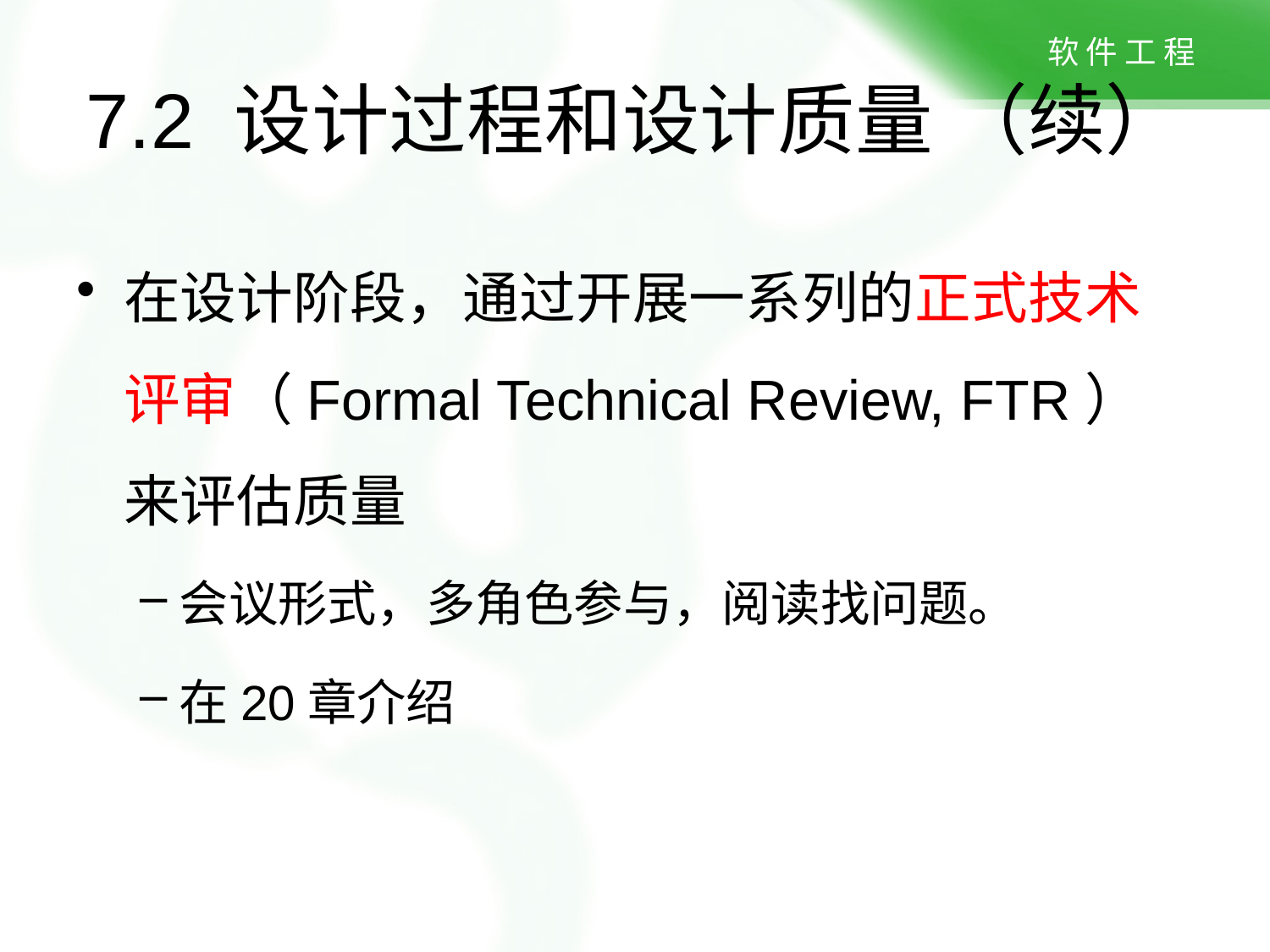

7.2 设计过程和设计质量 （续）
在设计阶段，通过开展一系列的正式技术评审（Formal Technical Review, FTR）来评估质量
会议形式，多角色参与，阅读找问题。
在20章介绍